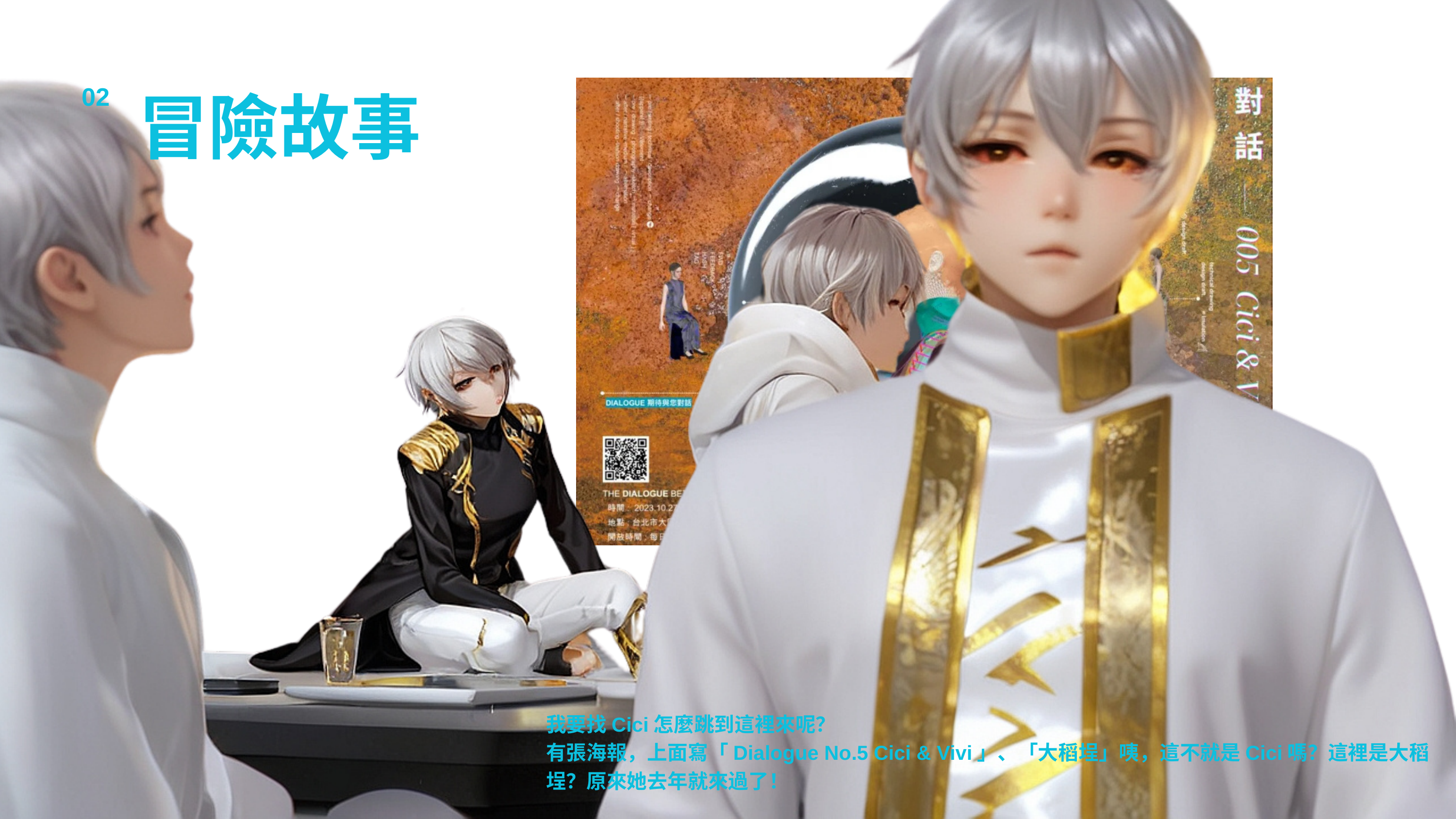

冒險故事
02
我要找Cici怎麼跳到這裡來呢？
有張海報，上面寫「Dialogue No.5 Cici & Vivi」、「大稻埕」咦，這不就是Cici嗎？這裡是大稻埕？原來她去年就來過了！